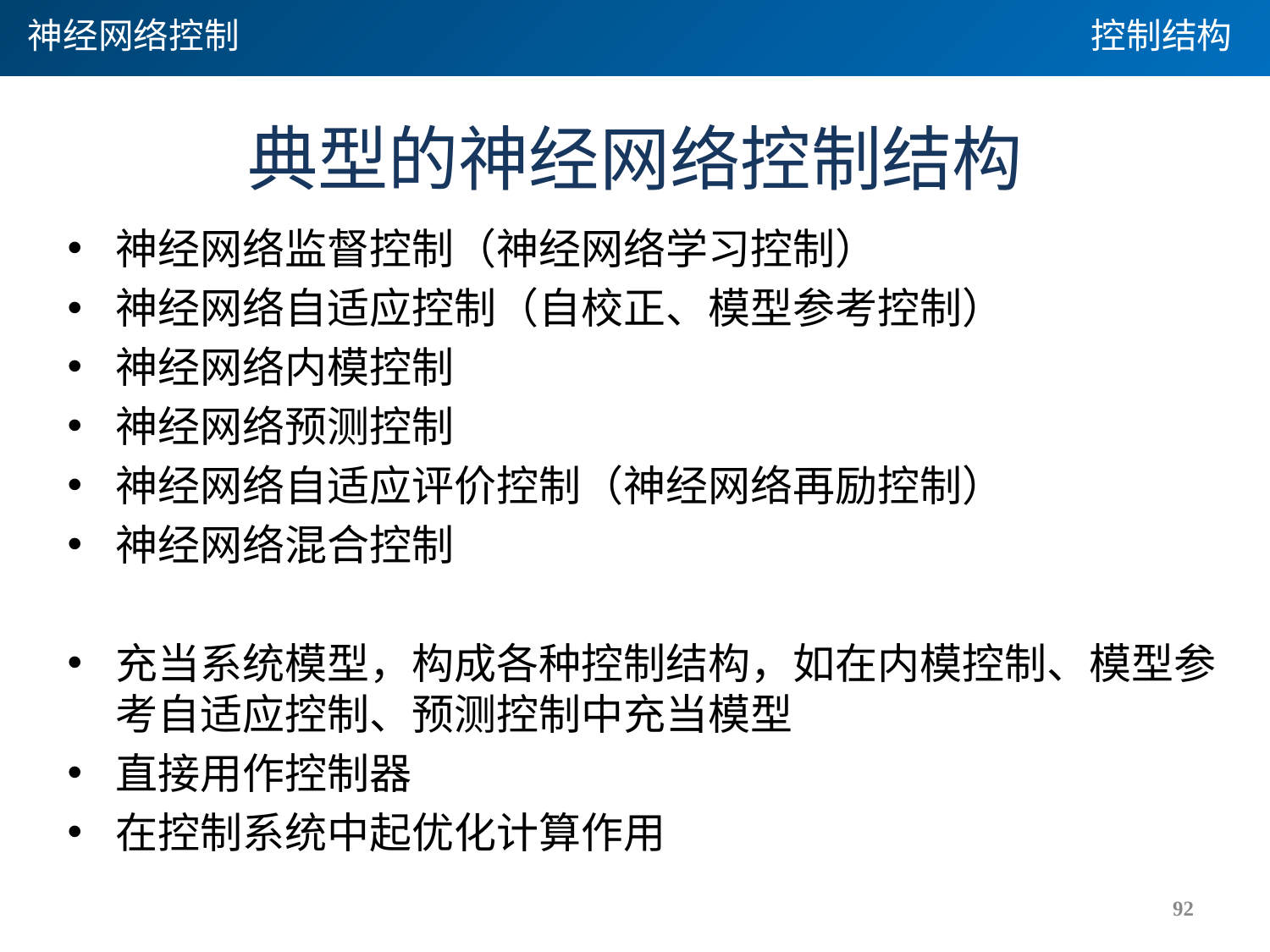

神经网络控制
控制结构
# 典型的神经网络控制结构
神经网络监督控制（神经网络学习控制）
神经网络自适应控制（自校正、模型参考控制）
神经网络内模控制
神经网络预测控制
神经网络自适应评价控制（神经网络再励控制）
神经网络混合控制

充当系统模型，构成各种控制结构，如在内模控制、模型参考自适应控制、预测控制中充当模型
直接用作控制器
在控制系统中起优化计算作用
92